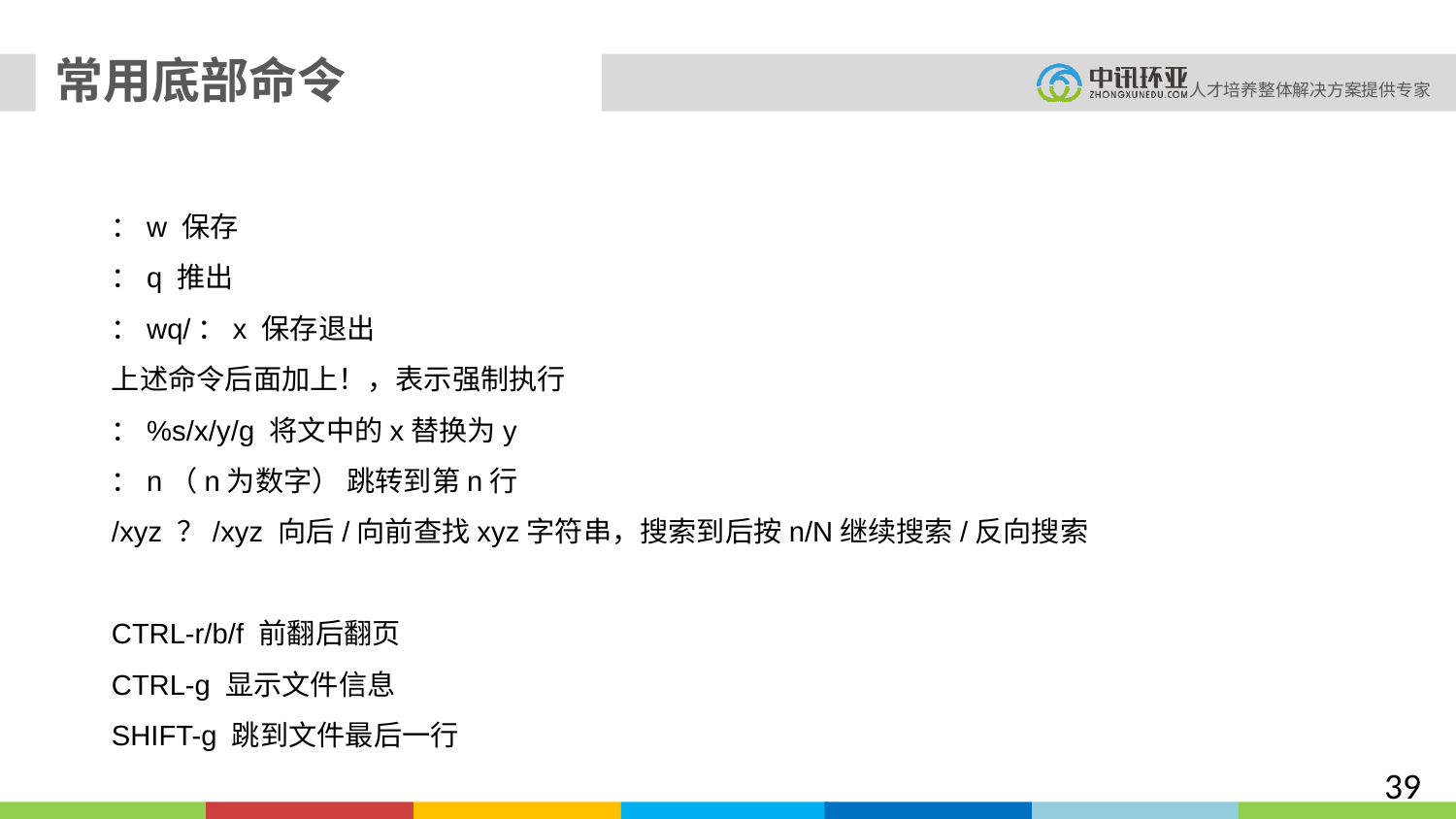

常用底部命令
：w 保存
：q 推出
：wq/：x 保存退出
上述命令后面加上！，表示强制执行
：%s/x/y/g 将文中的x替换为y
：n（n为数字） 跳转到第n行
/xyz ？/xyz 向后/向前查找xyz字符串，搜索到后按n/N继续搜索/反向搜索

CTRL-r/b/f 前翻后翻页
CTRL-g 显示文件信息
SHIFT-g 跳到文件最后一行
39